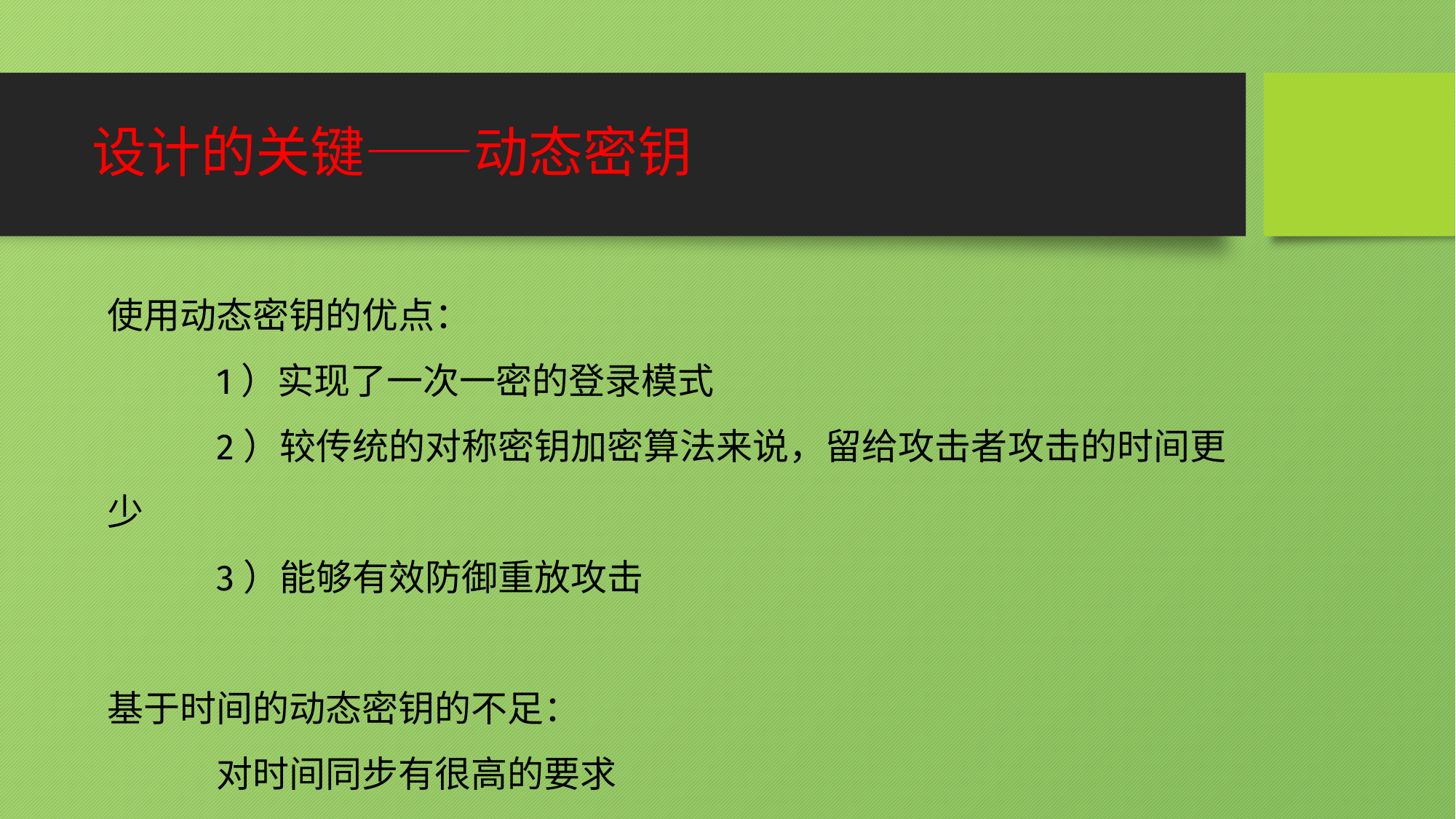

# 设计的关键——动态密钥
使用动态密钥的优点：
	1）实现了一次一密的登录模式
	2）较传统的对称密钥加密算法来说，留给攻击者攻击的时间更少
	3）能够有效防御重放攻击

基于时间的动态密钥的不足：
 	对时间同步有很高的要求